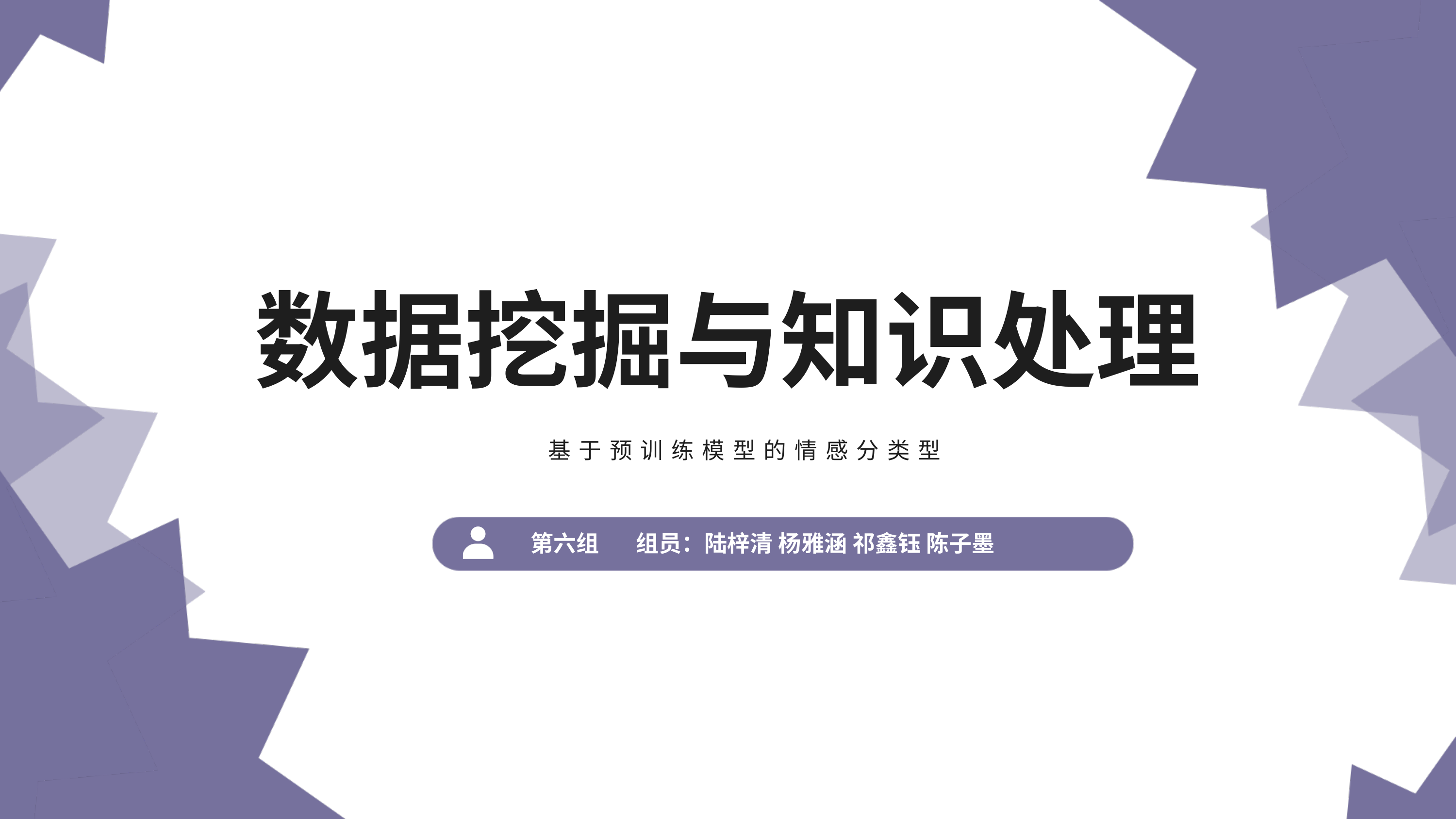

数据挖掘与知识处理
基于预训练模型的情感分类型

   第六组       组员：陆梓清 杨雅涵 祁鑫钰 陈子墨